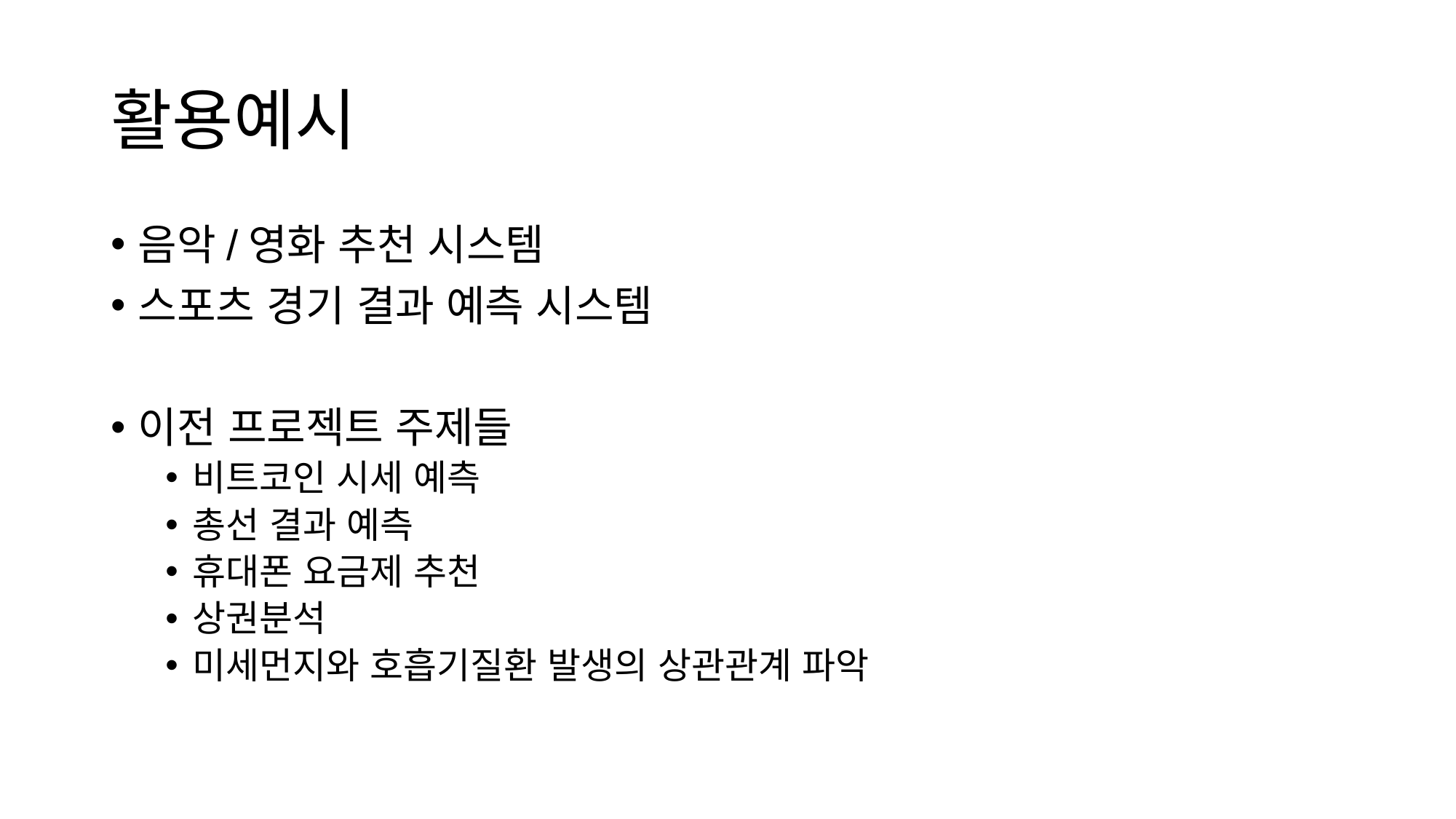

# 활용예시
음악/영화 추천 시스템
스포츠 경기 결과 예측 시스템

이전 프로젝트 주제들
비트코인 시세 예측
총선 결과 예측
휴대폰 요금제 추천
상권분석
미세먼지와 호흡기질환 발생의 상관관계 파악